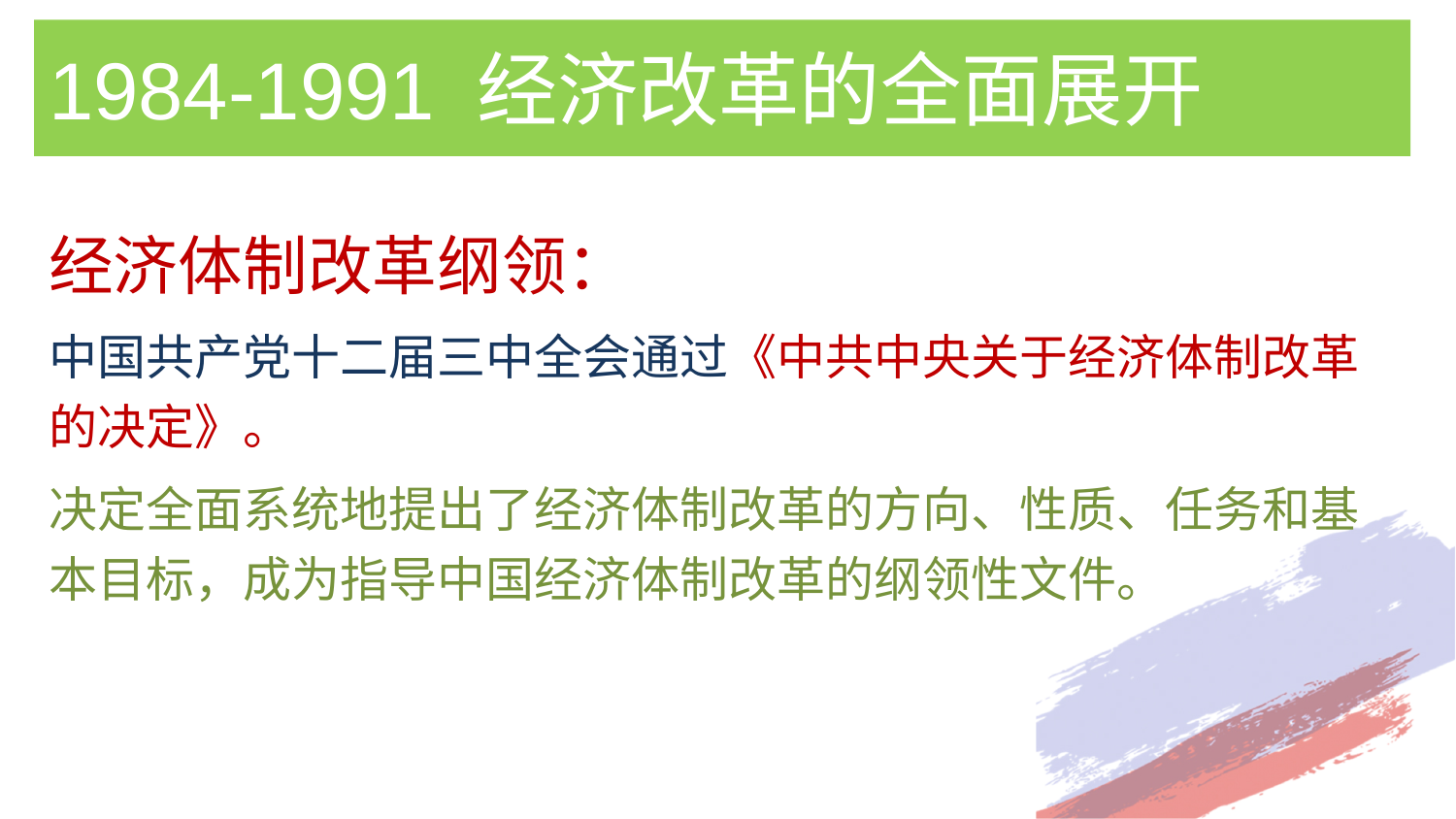

# 1984-1991 经济改革的全面展开
经济体制改革纲领：
中国共产党十二届三中全会通过《中共中央关于经济体制改革的决定》。
决定全面系统地提出了经济体制改革的方向、性质、任务和基本目标，成为指导中国经济体制改革的纲领性文件。